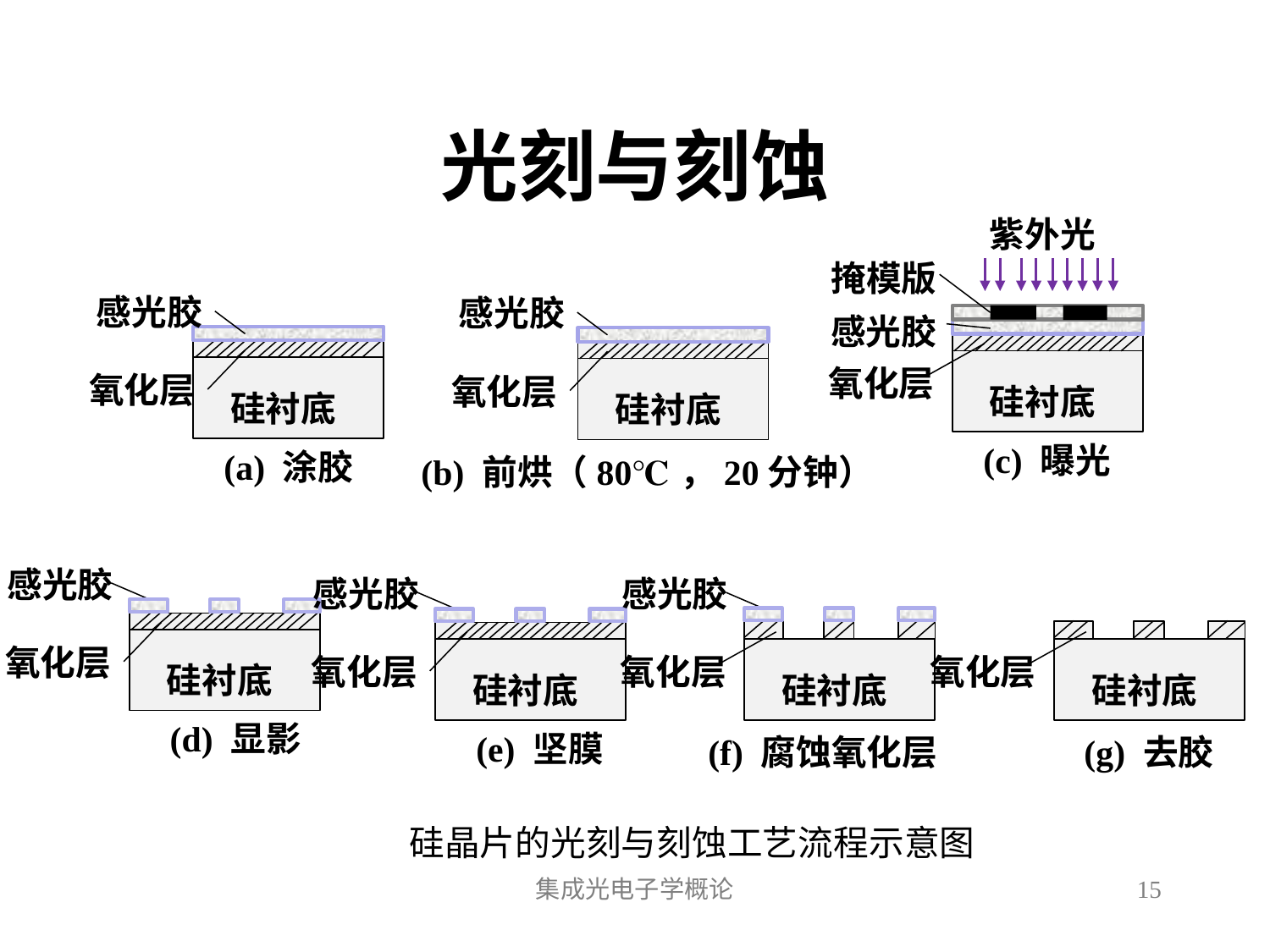

# 光刻与刻蚀
紫外光
掩模版
感光胶

氧化层
硅衬底
(c) 曝光
感光胶

氧化层
硅衬底
(a) 涂胶
感光胶

氧化层
硅衬底
(b) 前烘（80℃，20分钟）
感光胶

氧化层
硅衬底
(d) 显影
感光胶

氧化层
硅衬底
(e) 坚膜
感光胶

氧化层
硅衬底
(f) 腐蚀氧化层

氧化层
硅衬底
(g) 去胶

硅晶片的光刻与刻蚀工艺流程示意图
集成光电子学概论
15